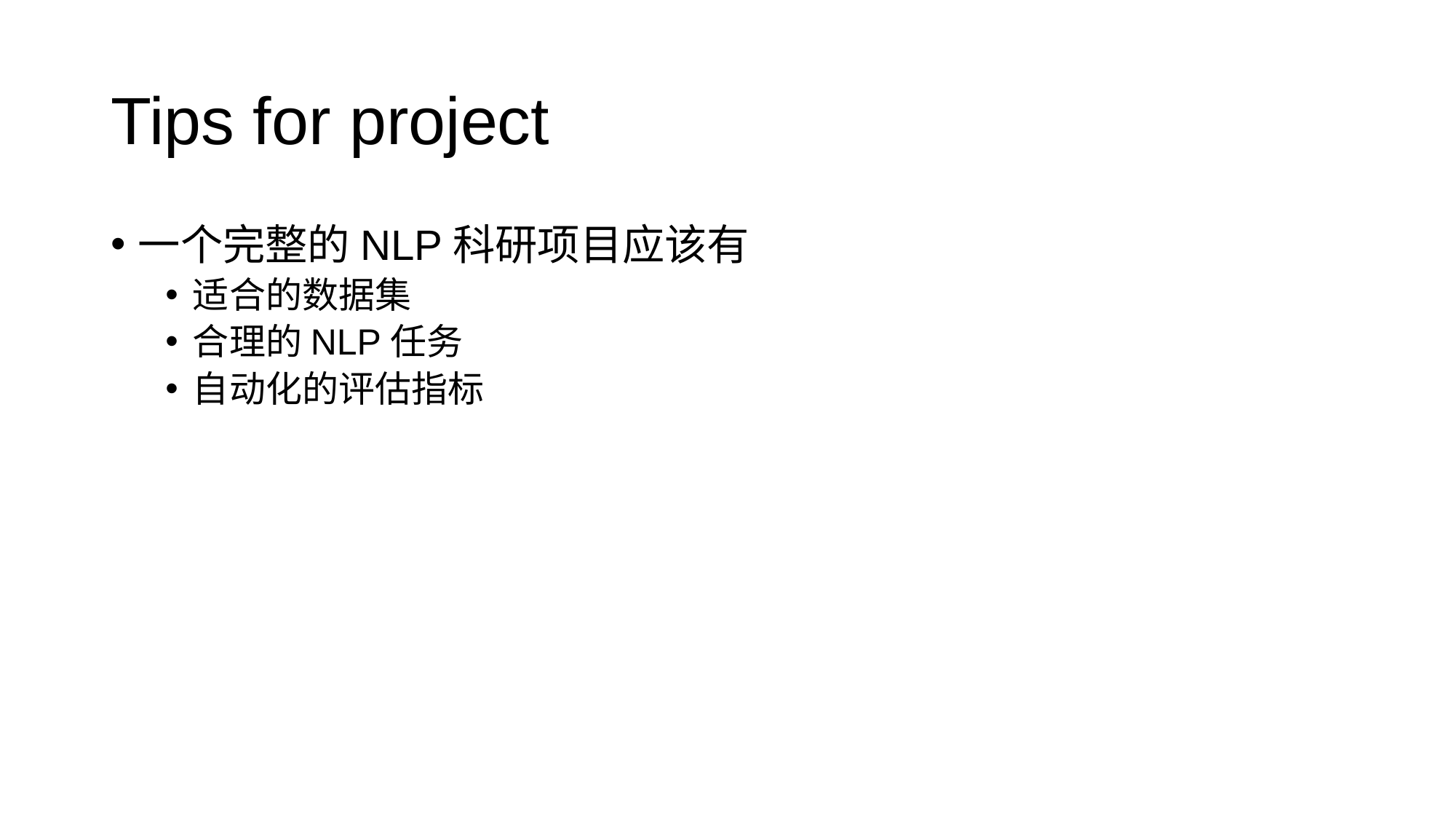

# Tips for project
一个完整的NLP科研项目应该有
适合的数据集
合理的NLP任务
自动化的评估指标